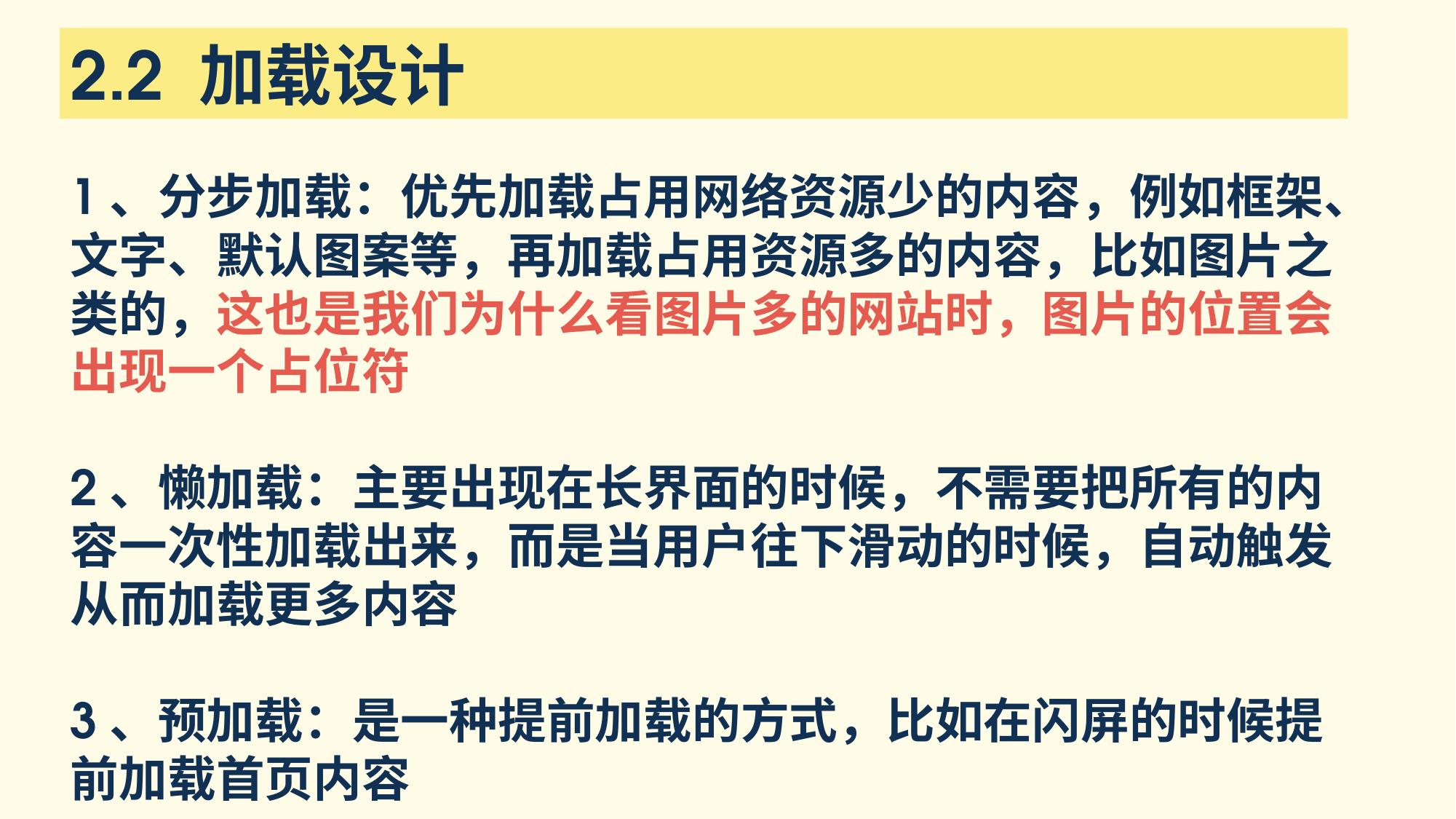

2.2 加载设计

### Chart

| Category |
|---|
1、分步加载：优先加载占用网络资源少的内容，例如框架、文字、默认图案等，再加载占用资源多的内容，比如图片之类的，这也是我们为什么看图片多的网站时，图片的位置会出现一个占位符

2、懒加载：主要出现在长界面的时候，不需要把所有的内容一次性加载出来，而是当用户往下滑动的时候，自动触发从而加载更多内容

3、预加载：是一种提前加载的方式，比如在闪屏的时候提前加载首页内容